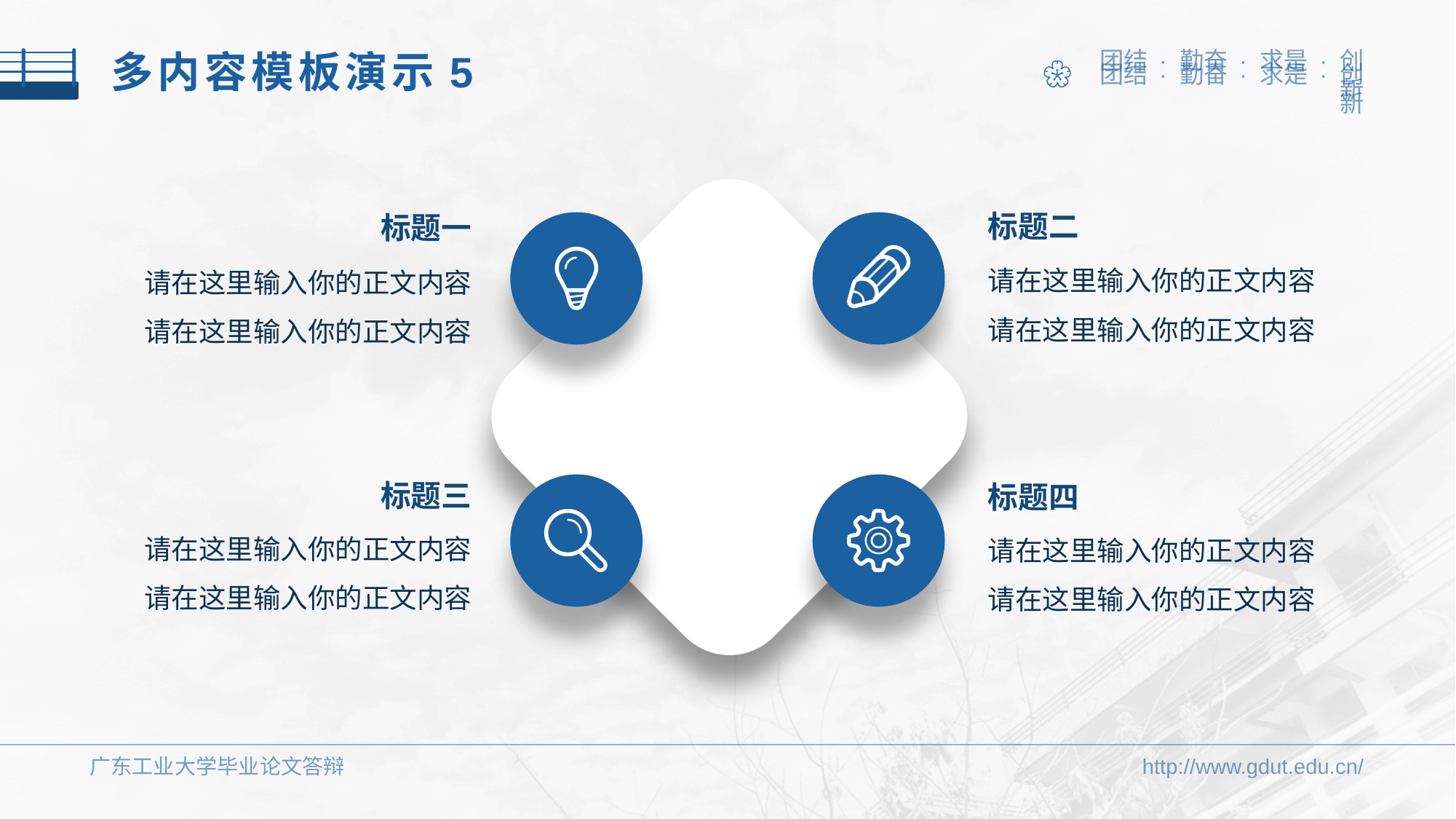

多内容模板演示5
标题二
请在这里输入你的正文内容
请在这里输入你的正文内容
标题一
请在这里输入你的正文内容
请在这里输入你的正文内容

标题三
请在这里输入你的正文内容
请在这里输入你的正文内容
标题四
请在这里输入你的正文内容
请在这里输入你的正文内容